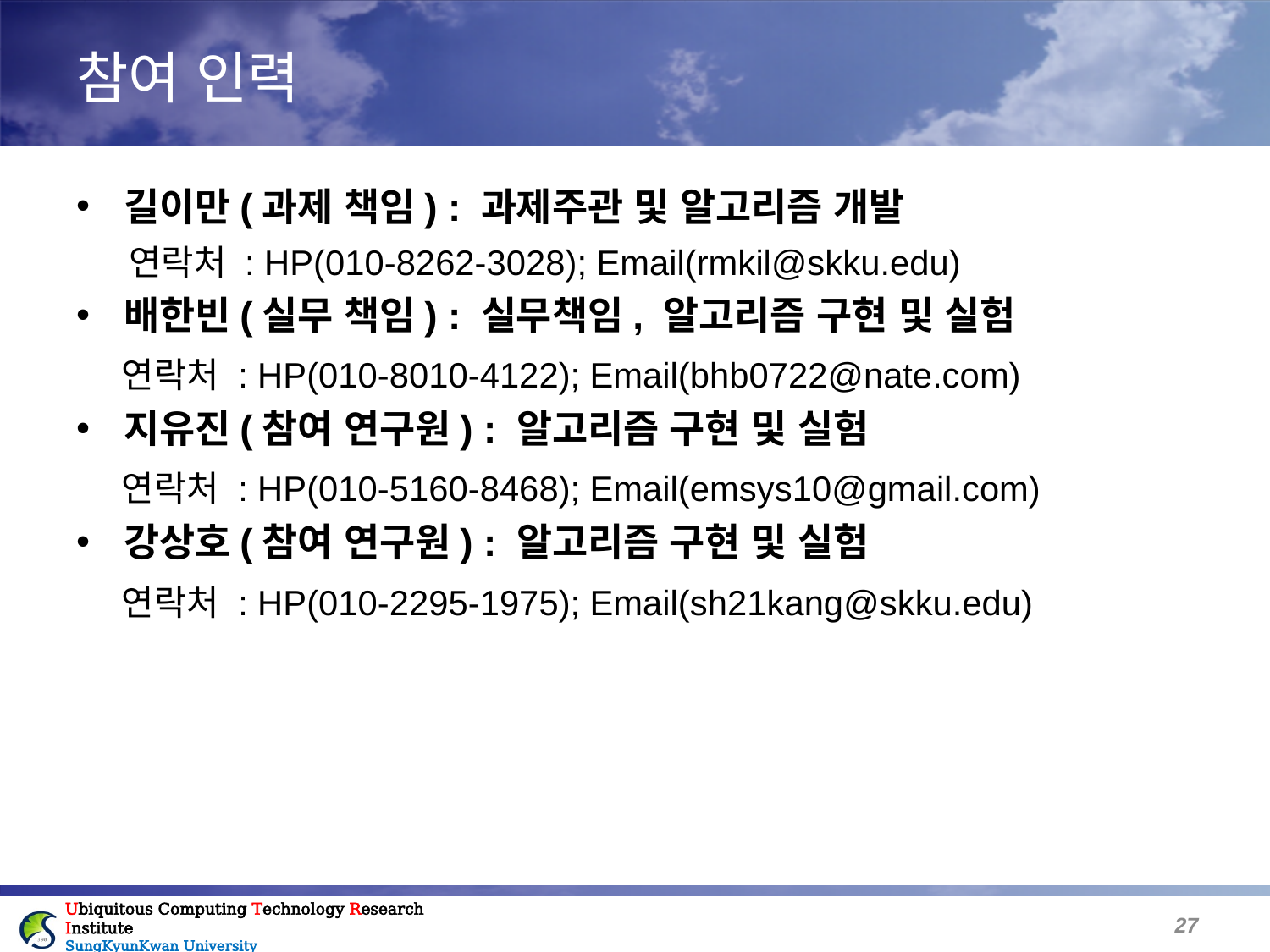

# 참여 인력
길이만(과제 책임) : 과제주관 및 알고리즘 개발
    연락처 : HP(010-8262-3028); Email(rmkil@skku.edu)
배한빈(실무 책임) : 실무책임, 알고리즘 구현 및 실험
   연락처 : HP(010-8010-4122); Email(bhb0722@nate.com)
지유진(참여 연구원) : 알고리즘 구현 및 실험
   연락처 : HP(010-5160-8468); Email(emsys10@gmail.com)
강상호(참여 연구원) : 알고리즘 구현 및 실험
   연락처 : HP(010-2295-1975); Email(sh21kang@skku.edu)
27